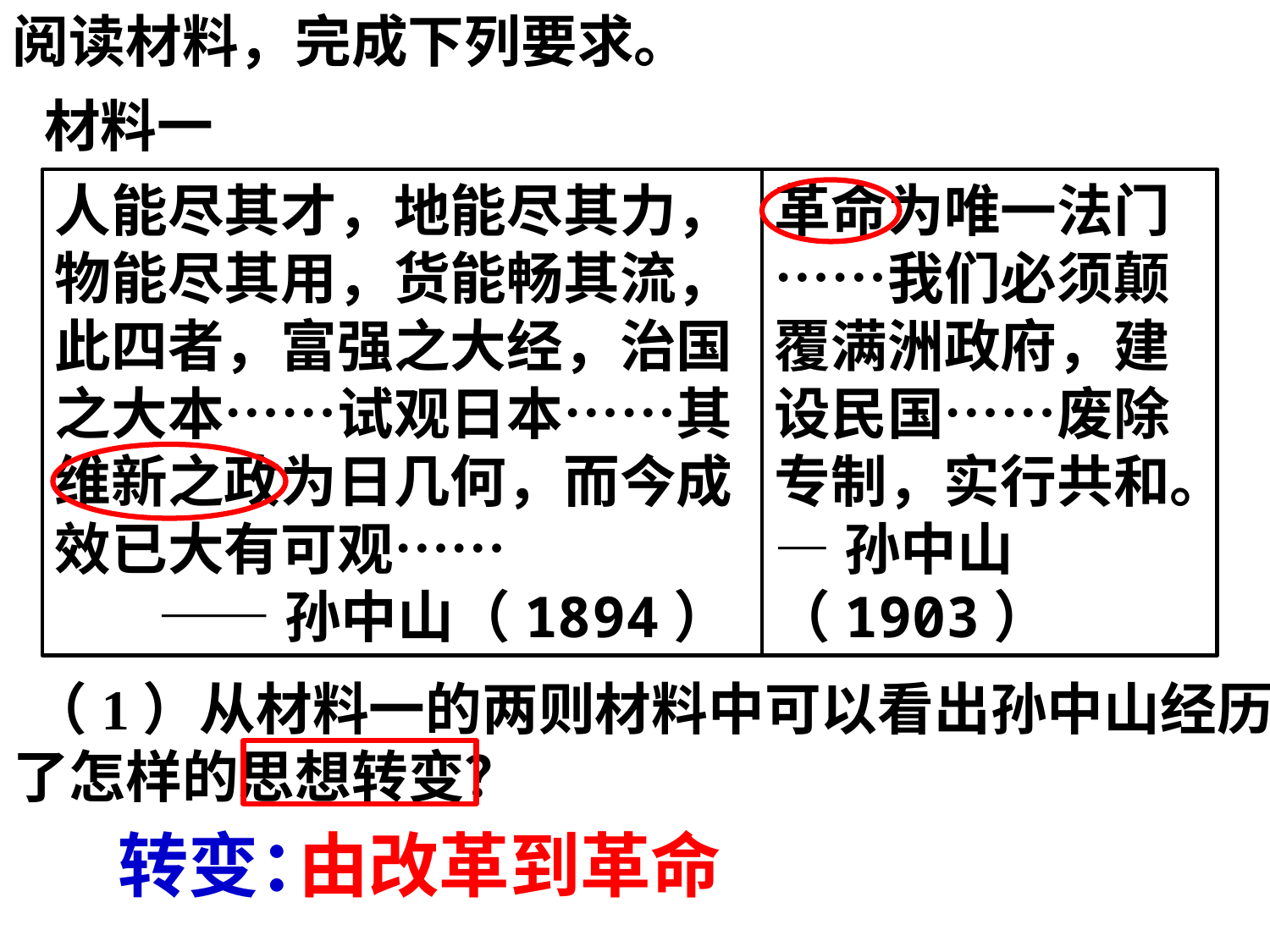

阅读材料，完成下列要求。
材料一
人能尽其才，地能尽其力，物能尽其用，货能畅其流，此四者，富强之大经，治国之大本……试观日本……其维新之政为日几何，而今成效已大有可观……
        ——孙中山（1894）
革命为唯一法门……我们必须颠覆满洲政府，建设民国……废除专制，实行共和。
—孙中山（1903）

（1）从材料一的两则材料中可以看出孙中山经历了怎样的思想转变？

转变：
由改革到革命